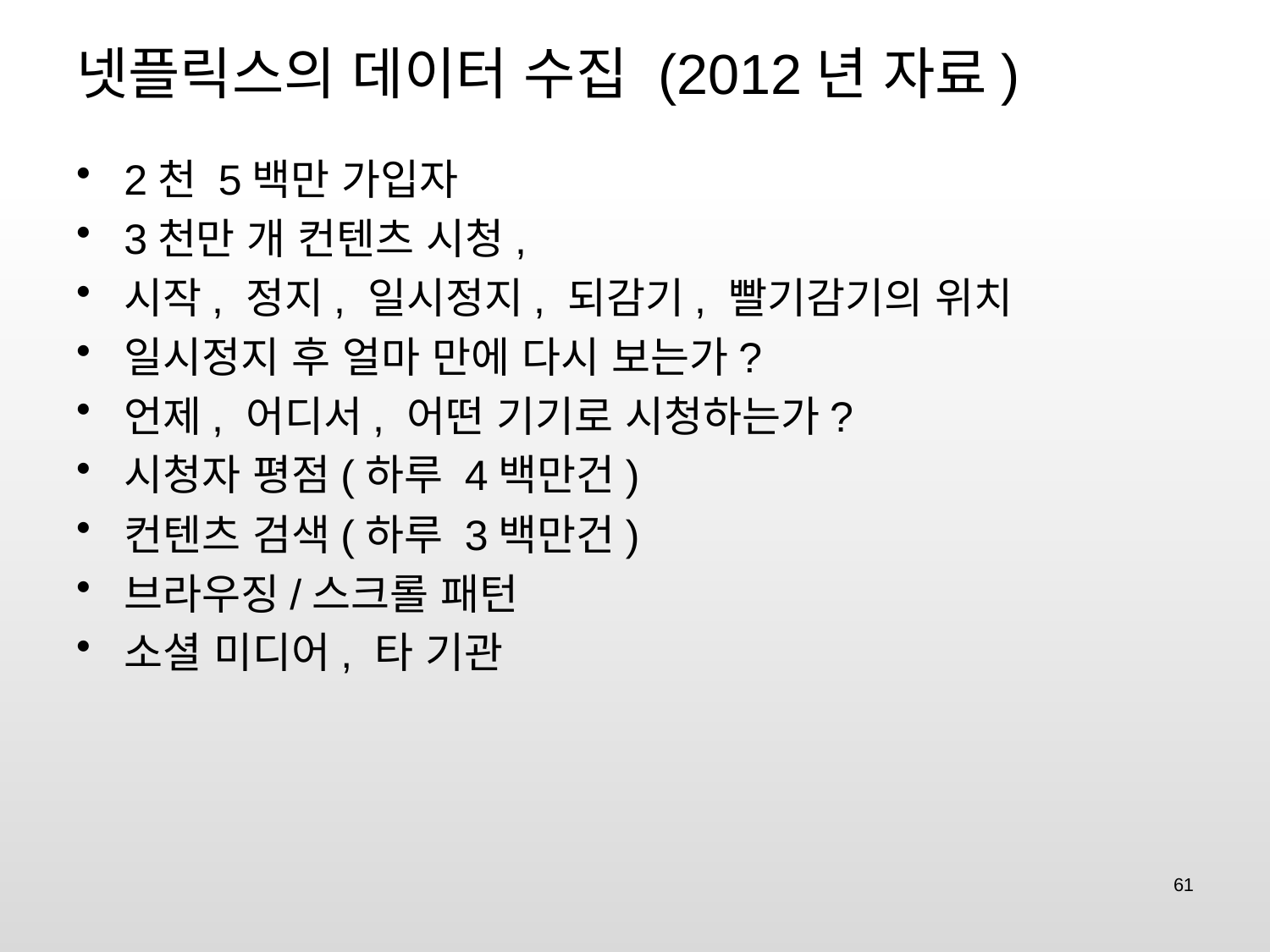

# 넷플릭스의 데이터 수집 (2012년 자료)
2천 5백만 가입자
3천만 개 컨텐츠 시청,
시작, 정지, 일시정지, 되감기, 빨기감기의 위치
일시정지 후 얼마 만에 다시 보는가?
언제, 어디서, 어떤 기기로 시청하는가?
시청자 평점(하루 4백만건)
컨텐츠 검색(하루 3백만건)
브라우징/스크롤 패턴
소셜 미디어, 타 기관

61